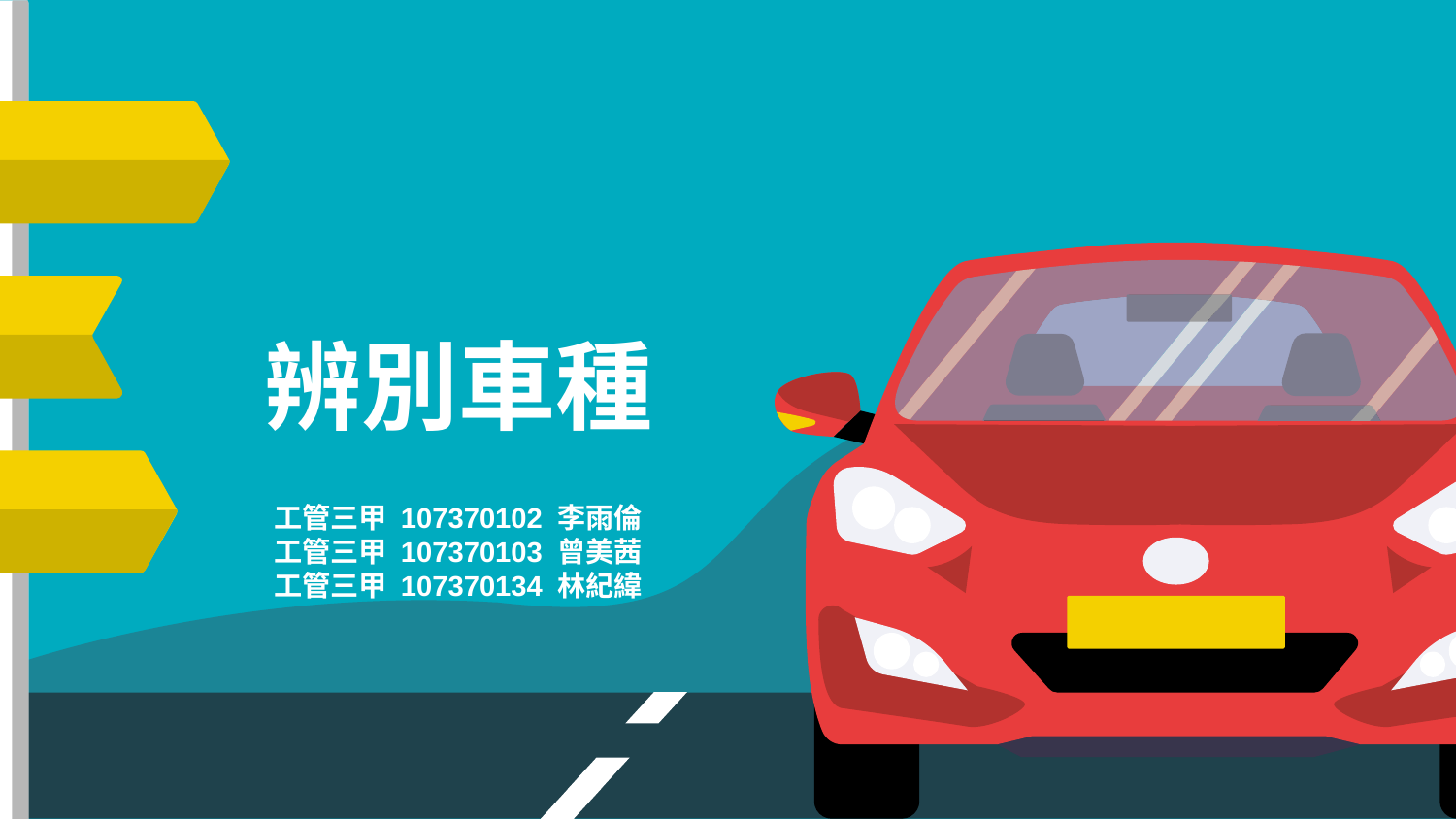

# 辨別車種

工管三甲 107370102 李雨倫
工管三甲 107370103 曾美茜
工管三甲 107370134 林紀緯